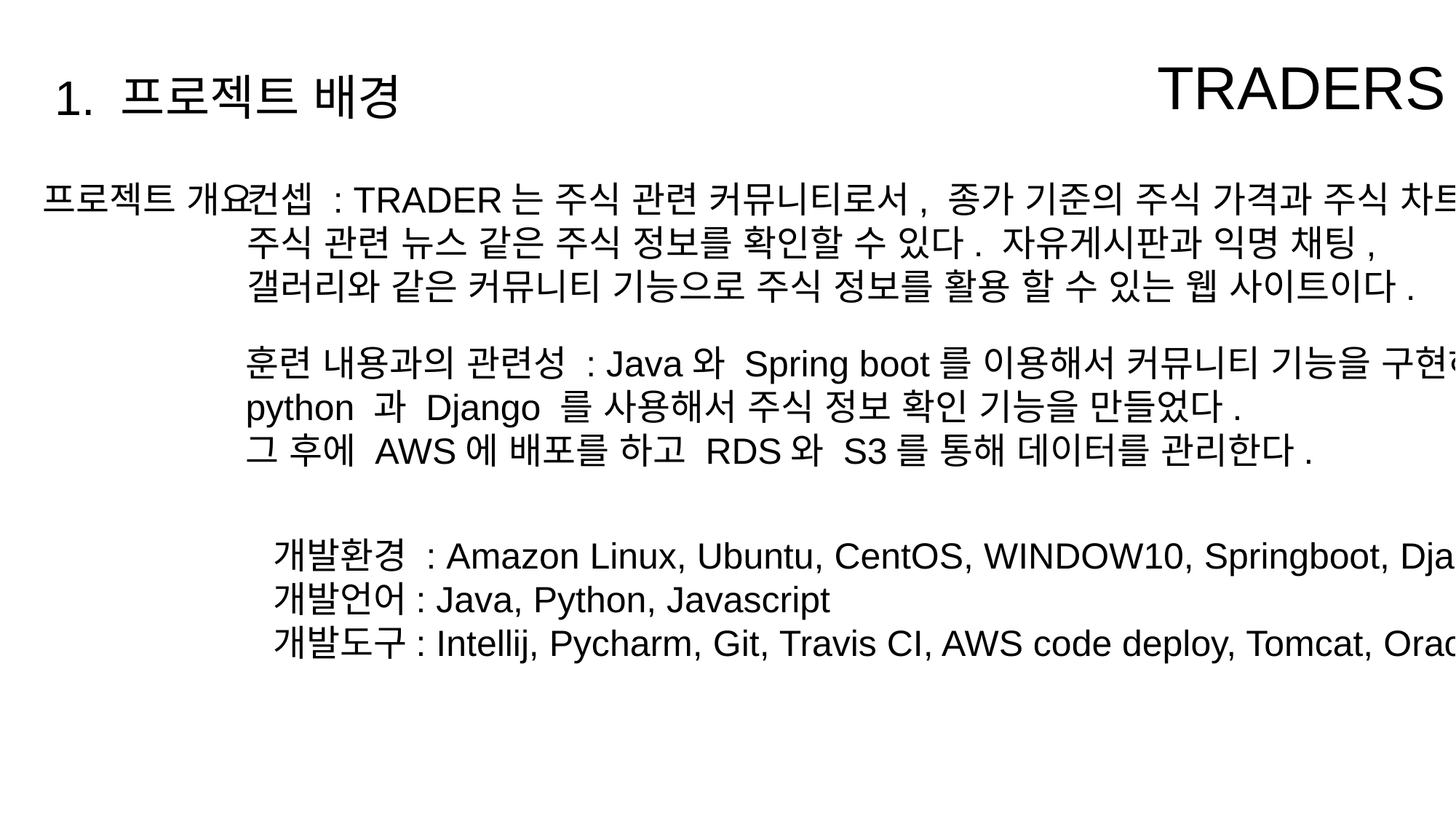

TRADERS
1. 프로젝트 배경
프로젝트 개요
컨셉 : TRADER는 주식 관련 커뮤니티로서, 종가 기준의 주식 가격과 주식 차트와
주식 관련 뉴스 같은 주식 정보를 확인할 수 있다. 자유게시판과 익명 채팅,
갤러리와 같은 커뮤니티 기능으로 주식 정보를 활용 할 수 있는 웹 사이트이다.
훈련 내용과의 관련성 : Java와 Spring boot를 이용해서 커뮤니티 기능을 구현하고,
python 과 Django 를 사용해서 주식 정보 확인 기능을 만들었다.
그 후에 AWS에 배포를 하고 RDS와 S3를 통해 데이터를 관리한다.
개발환경 : Amazon Linux, Ubuntu, CentOS, WINDOW10, Springboot, Django
개발언어: Java, Python, Javascript
개발도구: Intellij, Pycharm, Git, Travis CI, AWS code deploy, Tomcat, Oracle